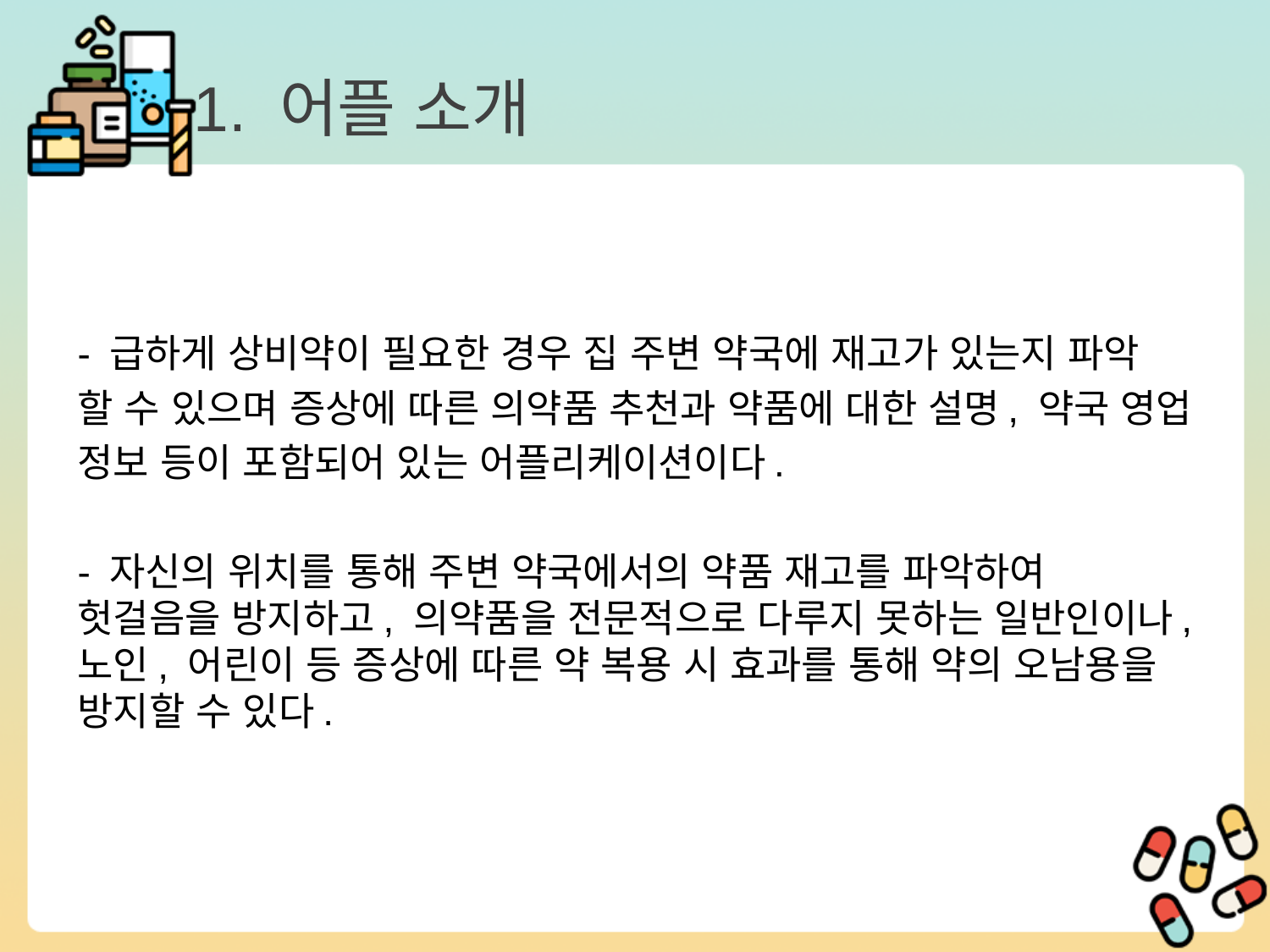

# 1. 어플 소개
- 급하게 상비약이 필요한 경우 집 주변 약국에 재고가 있는지 파악
할 수 있으며 증상에 따른 의약품 추천과 약품에 대한 설명, 약국 영업
정보 등이 포함되어 있는 어플리케이션이다.

- 자신의 위치를 통해 주변 약국에서의 약품 재고를 파악하여 헛걸음을 방지하고, 의약품을 전문적으로 다루지 못하는 일반인이나, 노인, 어린이 등 증상에 따른 약 복용 시 효과를 통해 약의 오남용을 방지할 수 있다.